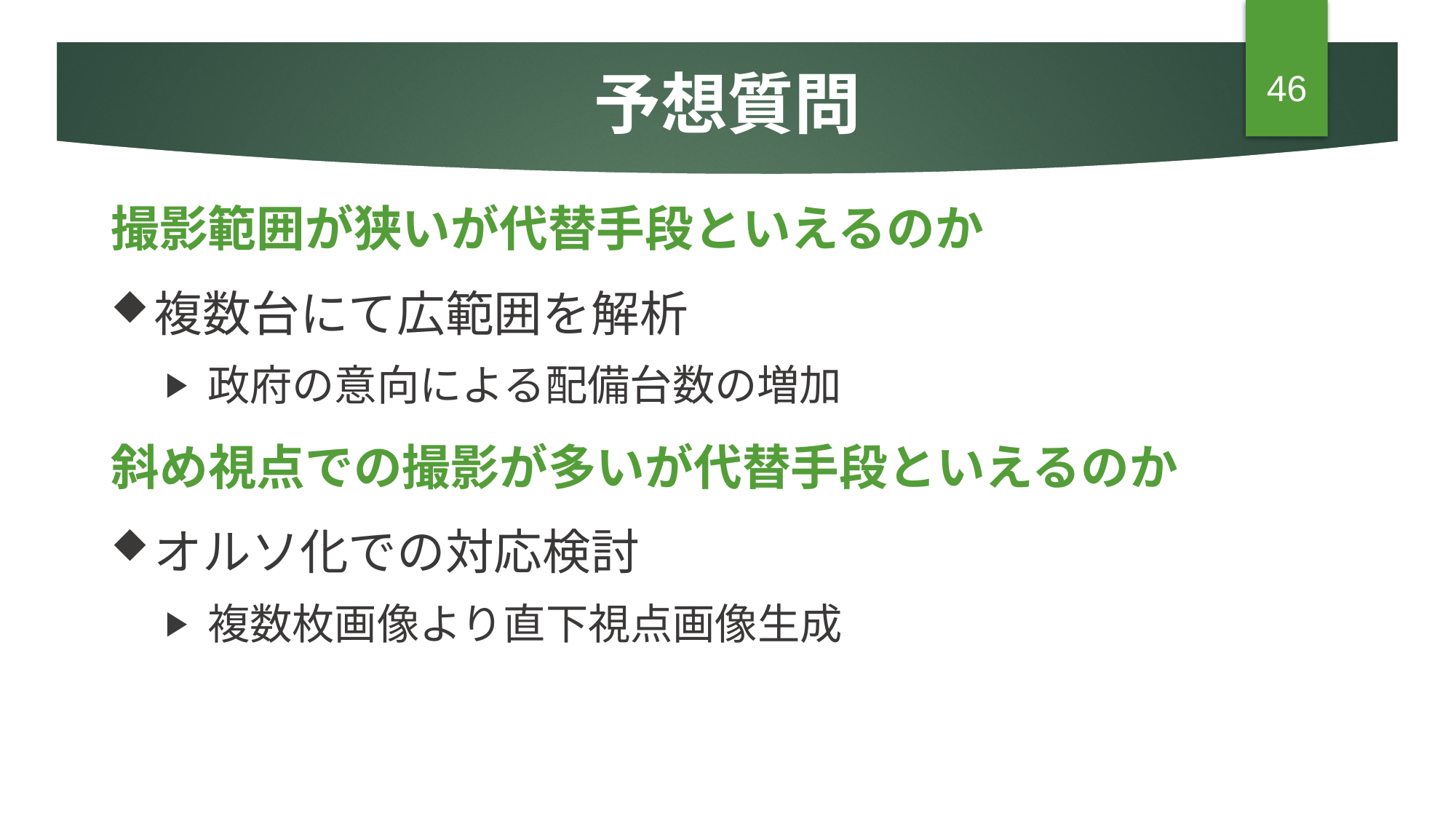

# 予想質問
46
撮影範囲が狭いが代替手段といえるのか
複数台にて広範囲を解析
政府の意向による配備台数の増加
斜め視点での撮影が多いが代替手段といえるのか
オルソ化での対応検討
複数枚画像より直下視点画像生成